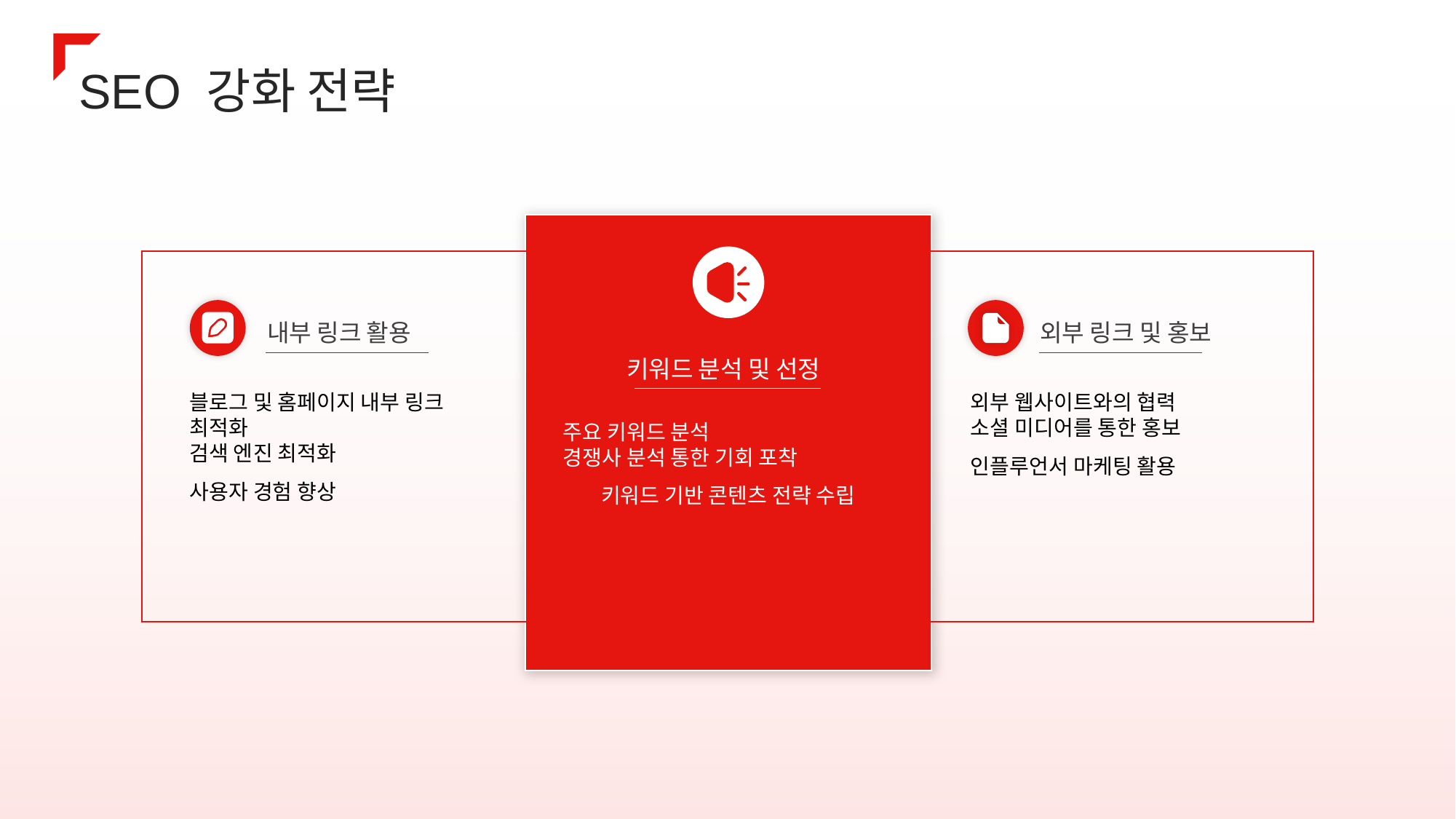

SEO 강화 전략

내부 링크 활용
외부 링크 및 홍보

키워드 분석 및 선정
블로그 및 홈페이지 내부 링크 최적화
검색 엔진 최적화
사용자 경험 향상
외부 웹사이트와의 협력
소셜 미디어를 통한 홍보
인플루언서 마케팅 활용
주요 키워드 분석
경쟁사 분석 통한 기회 포착
키워드 기반 콘텐츠 전략 수립